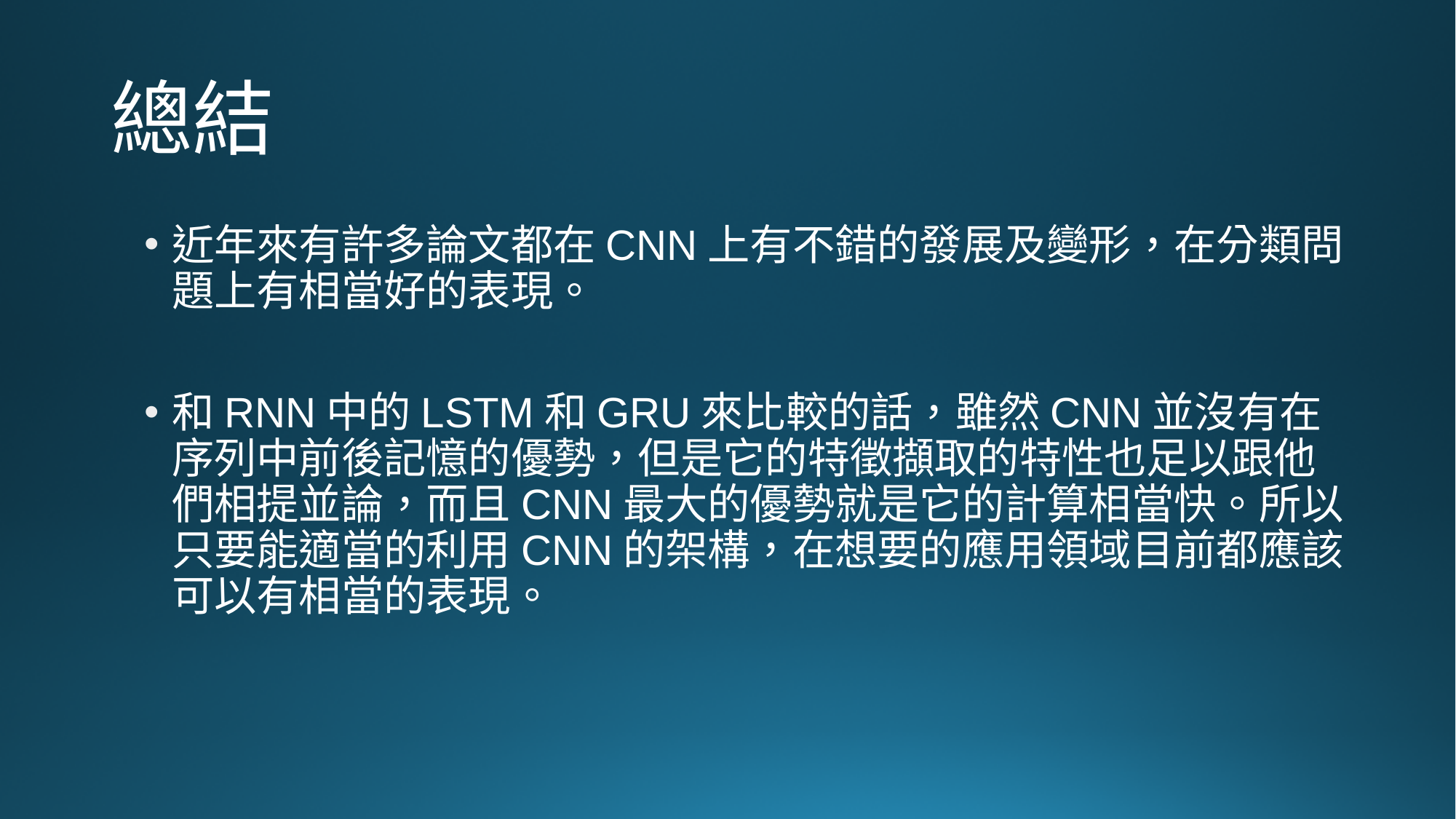

# 總結
近年來有許多論文都在CNN上有不錯的發展及變形，在分類問題上有相當好的表現。

和RNN中的LSTM和GRU來比較的話，雖然CNN並沒有在序列中前後記憶的優勢，但是它的特徵擷取的特性也足以跟他們相提並論，而且CNN最大的優勢就是它的計算相當快。所以只要能適當的利用CNN的架構，在想要的應用領域目前都應該可以有相當的表現。